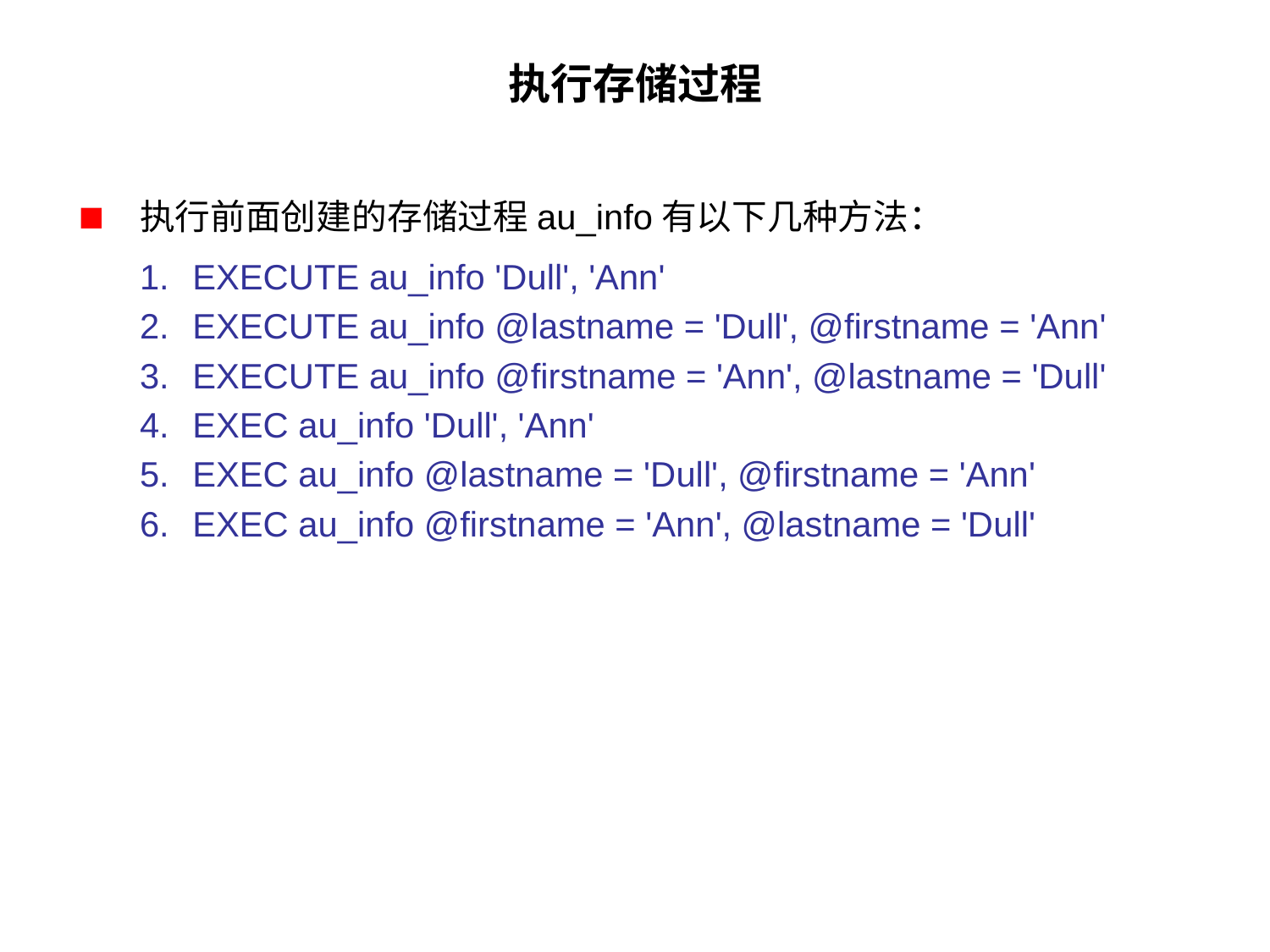

# 执行存储过程
执行前面创建的存储过程au_info有以下几种方法：
EXECUTE au_info 'Dull', 'Ann'
EXECUTE au_info @lastname = 'Dull', @firstname = 'Ann'
EXECUTE au_info @firstname = 'Ann', @lastname = 'Dull'
EXEC au_info 'Dull', 'Ann'
EXEC au_info @lastname = 'Dull', @firstname = 'Ann'
EXEC au_info @firstname = 'Ann', @lastname = 'Dull'